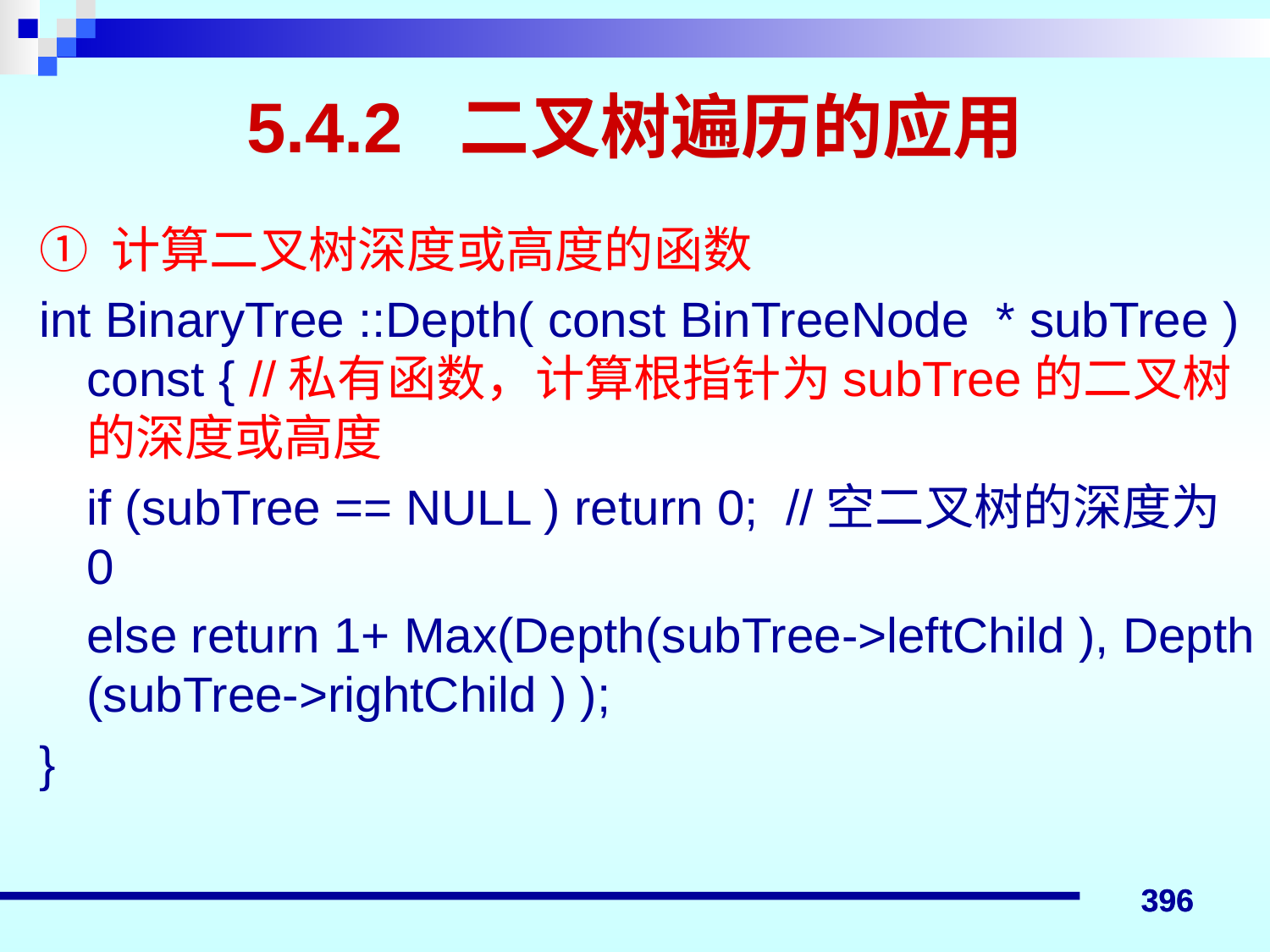

# 5.4.2  二叉树遍历的应用
① 计算二叉树深度或高度的函数
int BinaryTree ::Depth( const BinTreeNode  * subTree ) const { //私有函数，计算根指针为subTree的二叉树的深度或高度
	if (subTree == NULL ) return 0;  //空二叉树的深度为0
	else return 1+ Max(Depth(subTree->leftChild ), Depth (subTree->rightChild ) );
}

396
396